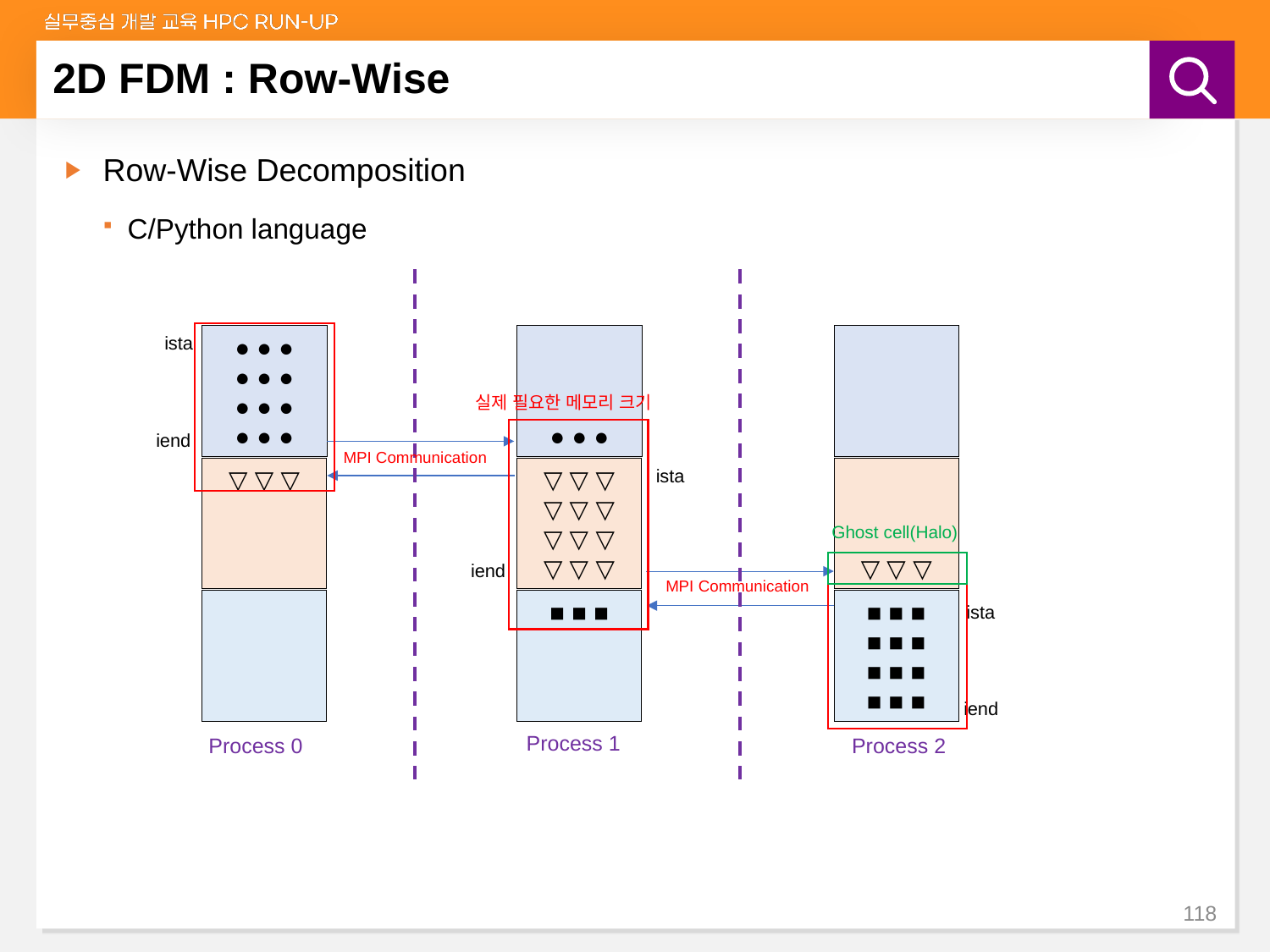

# 2D FDM : Row-Wise
Row-Wise Decomposition
C/Python language

ista
● ● ●
● ● ●
● ● ●
● ● ●
▽ ▽ ▽

● ● ●
▽ ▽ ▽
▽ ▽ ▽
▽ ▽ ▽
▽ ▽ ▽
■ ■ ■

▽ ▽ ▽
■ ■ ■
■ ■ ■
■ ■ ■
■ ■ ■
실제 필요한 메모리 크기

iend
MPI Communication
ista
Ghost cell(Halo)
iend

MPI Communication
ista
iend
Process 1
Process 0
Process 2
118